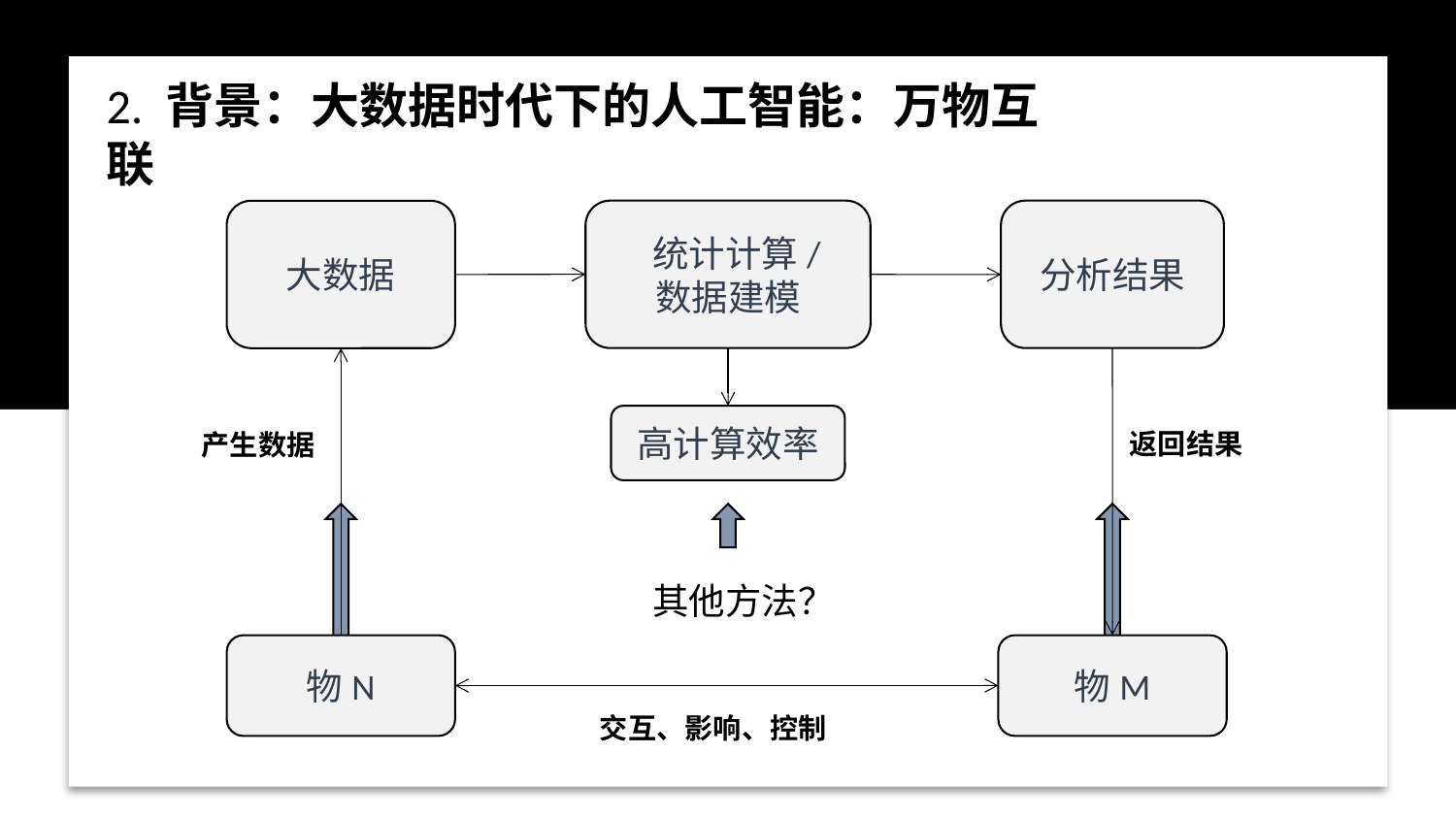

2. 背景：大数据时代下的人工智能：万物互联

 统计计算/
数据建模
分析结果
大数据
高计算效率
返回结果
产生数据

其他方法？
物N
物M
从哪来?
到哪去?
交互、影响、控制